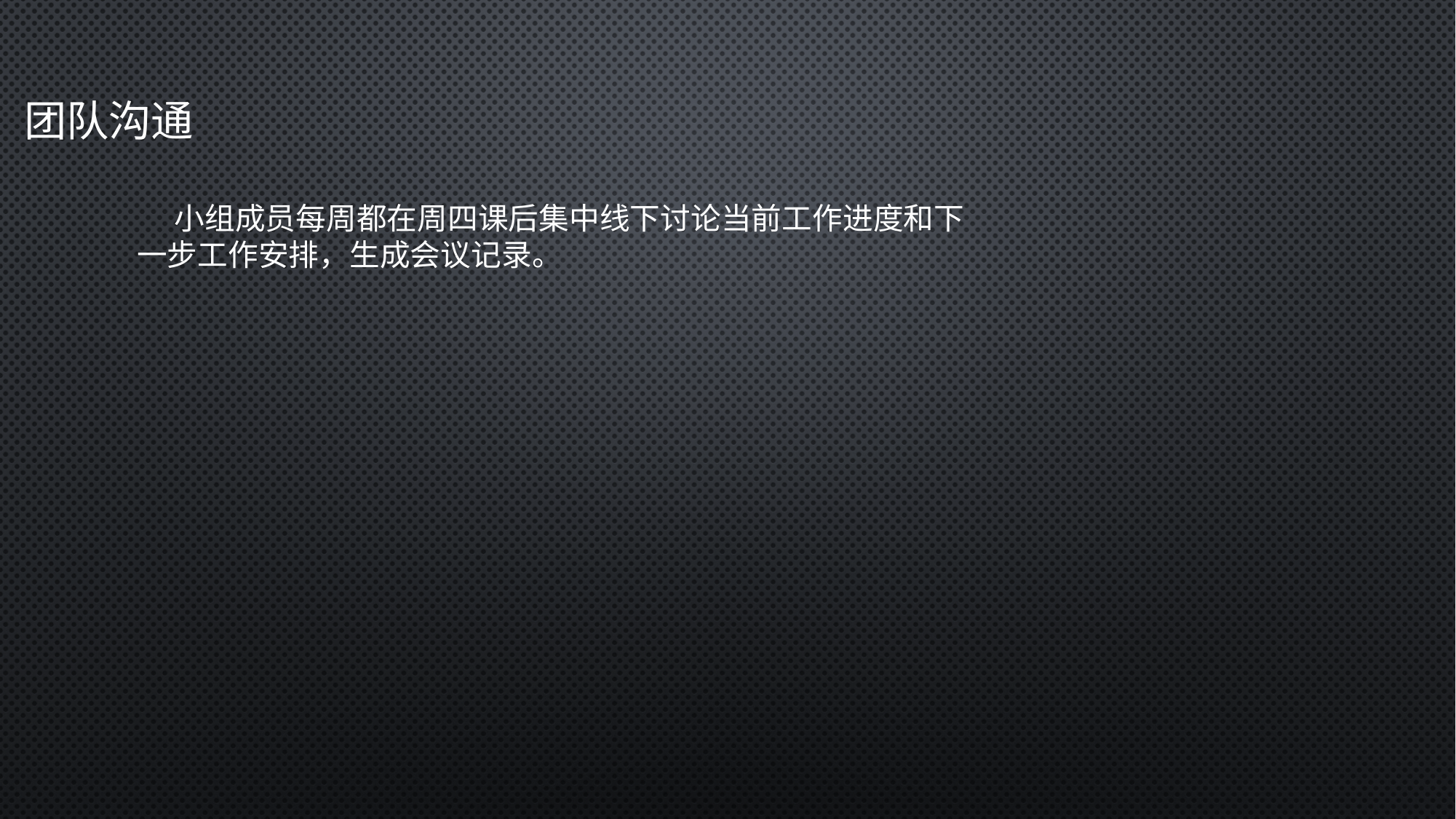

团队沟通
     小组成员每周都在周四课后集中线下讨论当前工作进度和下一步工作安排，生成会议记录。